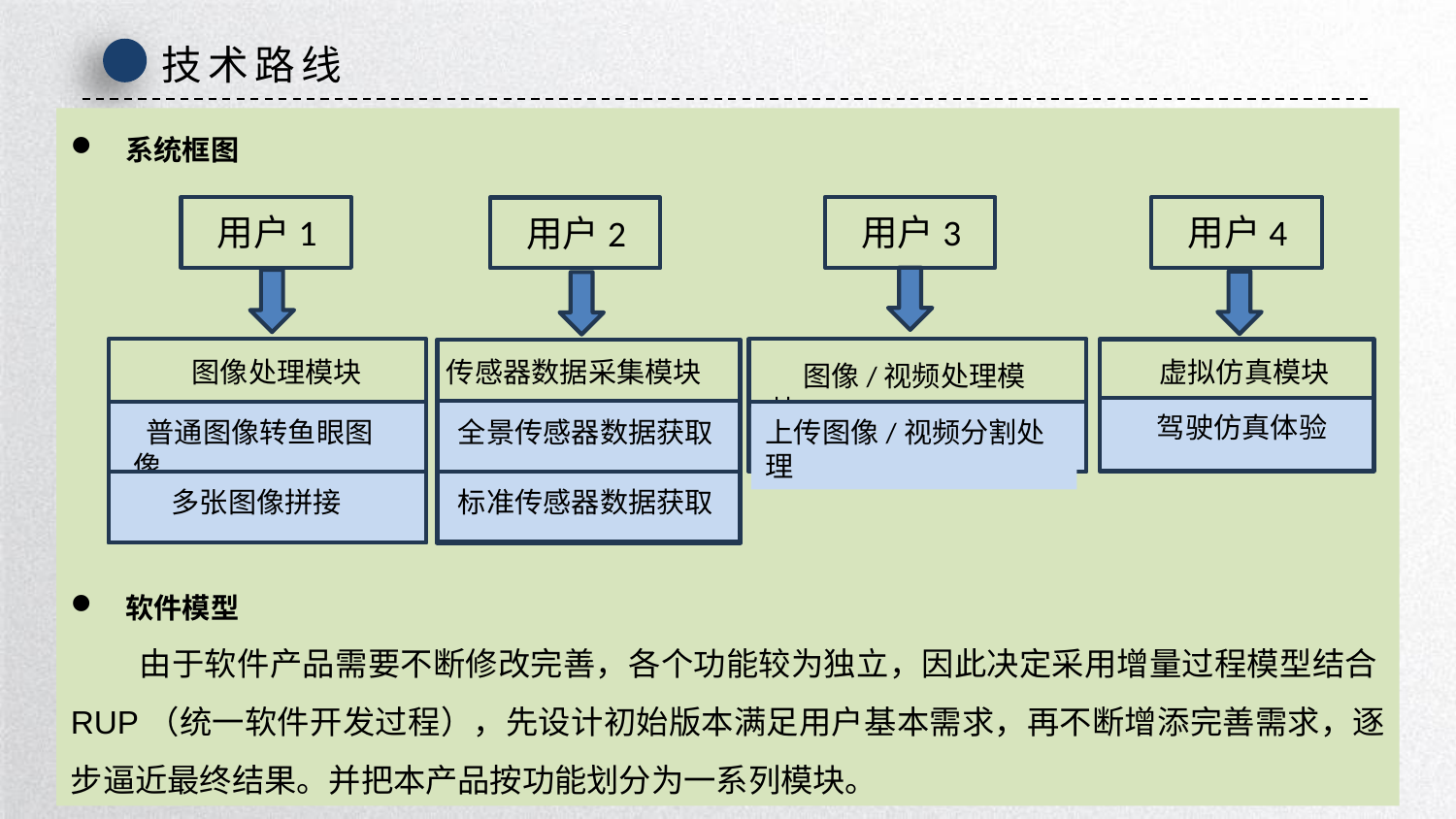

技术路线

系统框图

软件模型
         由于软件产品需要不断修改完善，各个功能较为独立，因此决定采用增量过程模型结合RUP（统一软件开发过程），先设计初始版本满足用户基本需求，再不断增添完善需求，逐步逼近最终结果。并把本产品按功能划分为一系列模块。

用户1

用户3

用户4

用户2

           图像处理模块

  虚拟仿真模块

传感器数据采集模块
    图像/视频处理模块

     驾驶仿真体验

全景传感器数据获取

 普通图像转鱼眼图像

上传图像/视频分割处理

标准传感器数据获取

多张图像拼接